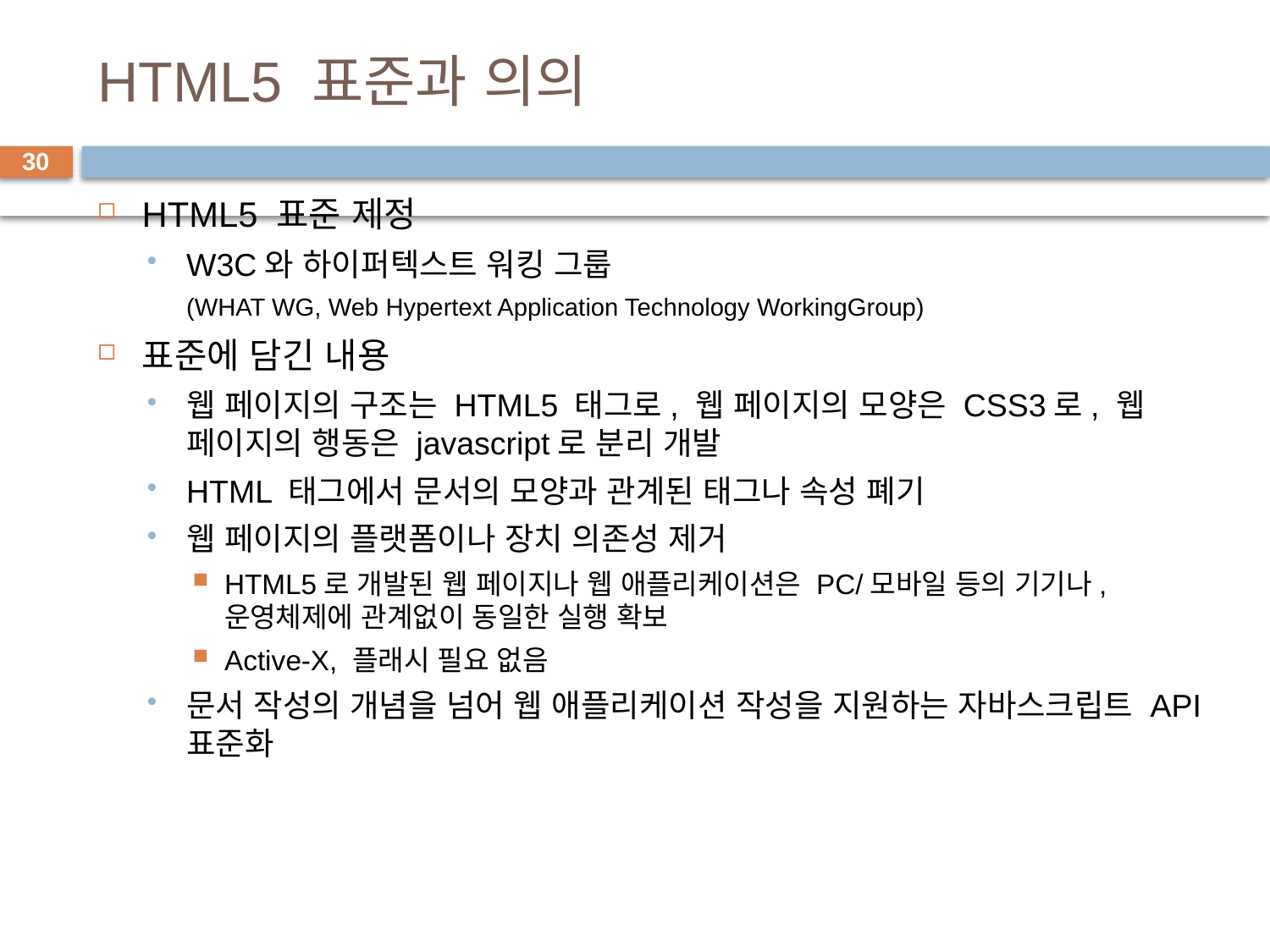

# HTML5 표준과 의의
30
HTML5 표준 제정
W3C와 하이퍼텍스트 워킹 그룹
(WHAT WG, Web Hypertext Application Technology WorkingGroup)
표준에 담긴 내용
웹 페이지의 구조는 HTML5 태그로, 웹 페이지의 모양은 CSS3로, 웹 페이지의 행동은 javascript로 분리 개발
HTML 태그에서 문서의 모양과 관계된 태그나 속성 폐기
웹 페이지의 플랫폼이나 장치 의존성 제거
HTML5로 개발된 웹 페이지나 웹 애플리케이션은 PC/모바일 등의 기기나, 운영체제에 관계없이 동일한 실행 확보
Active-X, 플래시 필요 없음
문서 작성의 개념을 넘어 웹 애플리케이션 작성을 지원하는 자바스크립트 API 표준화